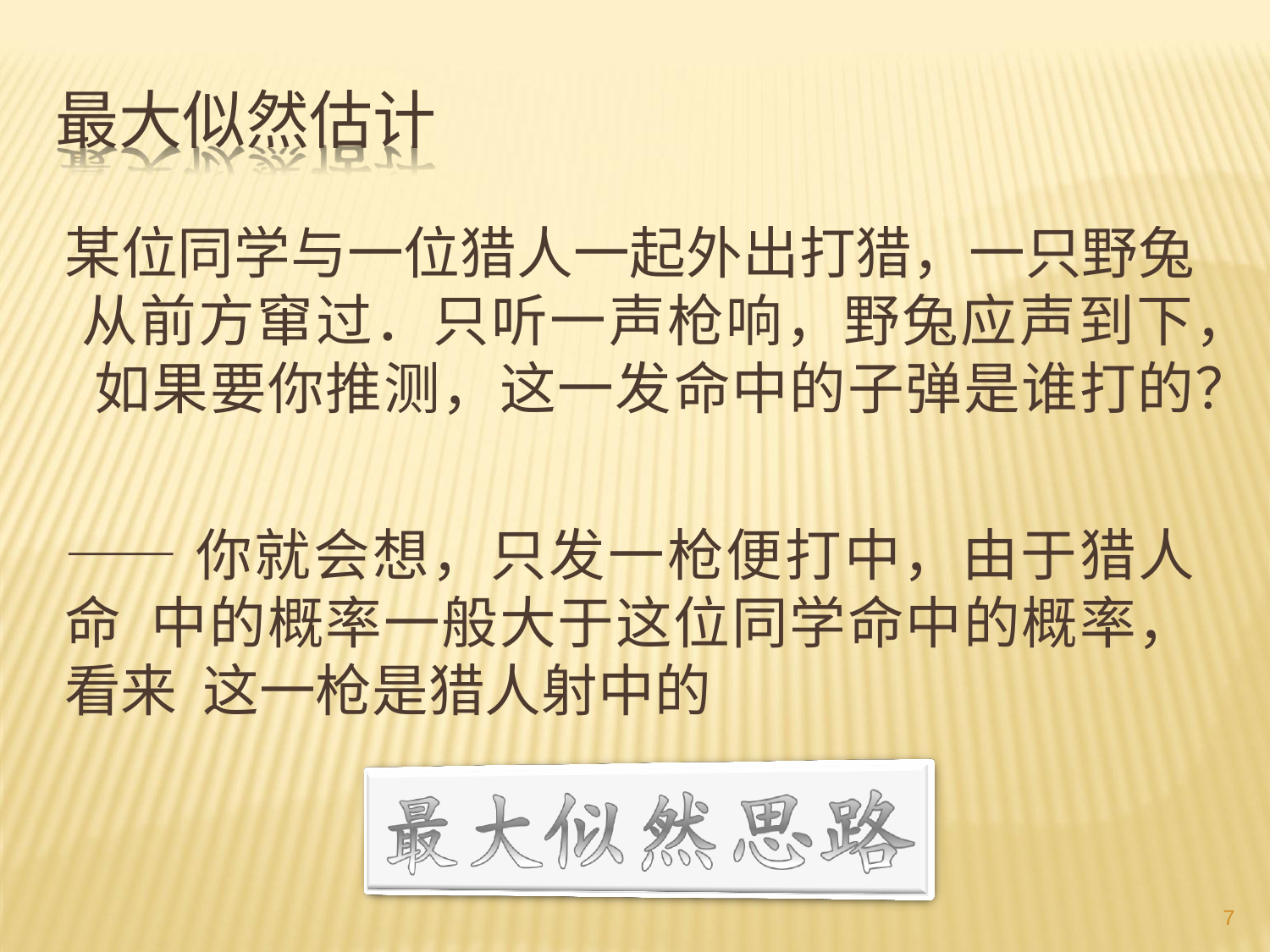

# 最大似然估计

某位同学与一位猎人一起外出打猎，一只野兔  从前方窜过．只听一声枪响，野兔应声到下，  如果要你推测，这一发命中的子弹是谁打的？

——你就会想，只发一枪便打中，由于猎人命  中的概率一般大于这位同学命中的概率，看来  这一枪是猎人射中的

7